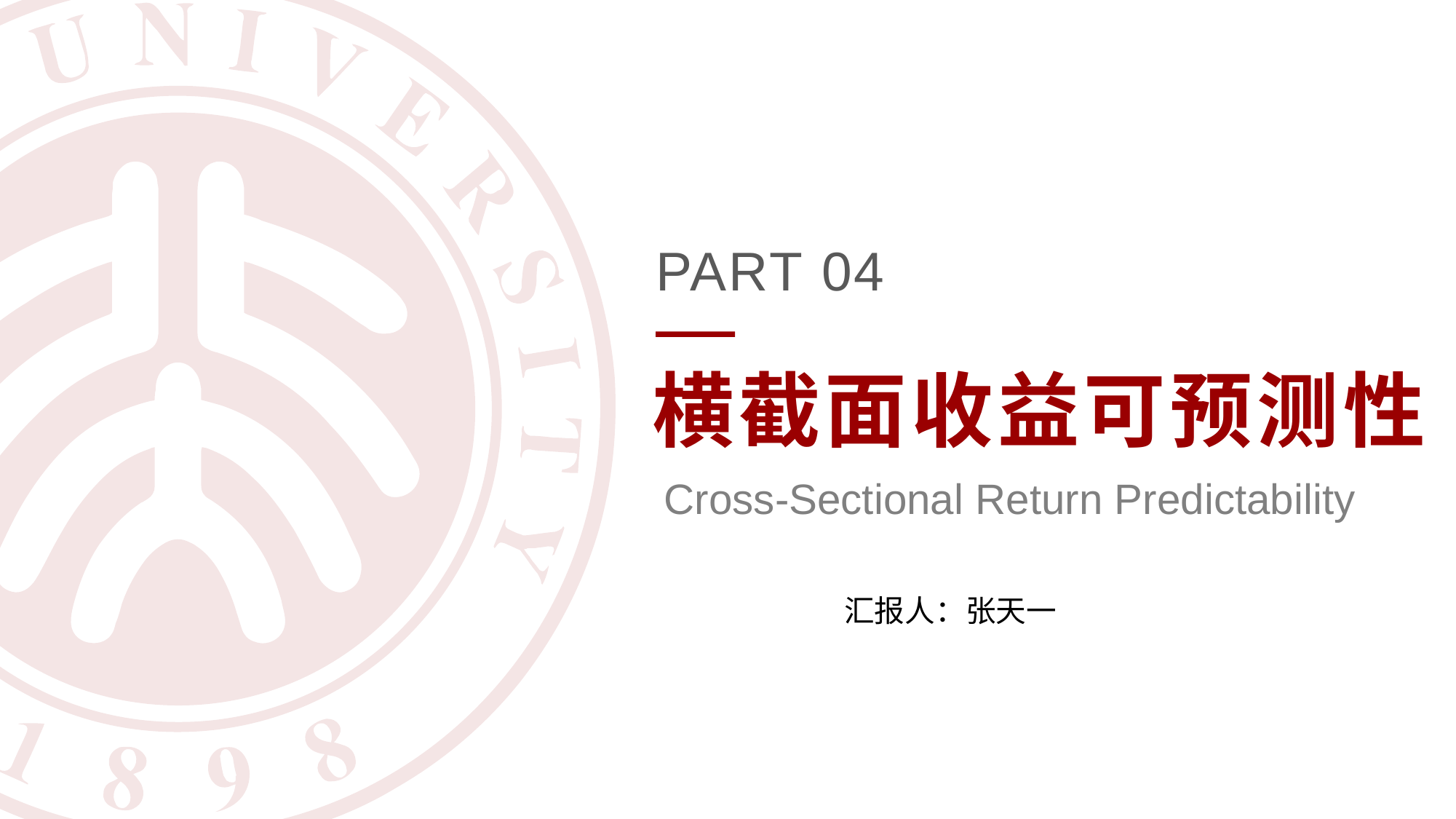

PART 04

横截面收益可预测性
 Cross-Sectional Return Predictability
汇报人：张天一